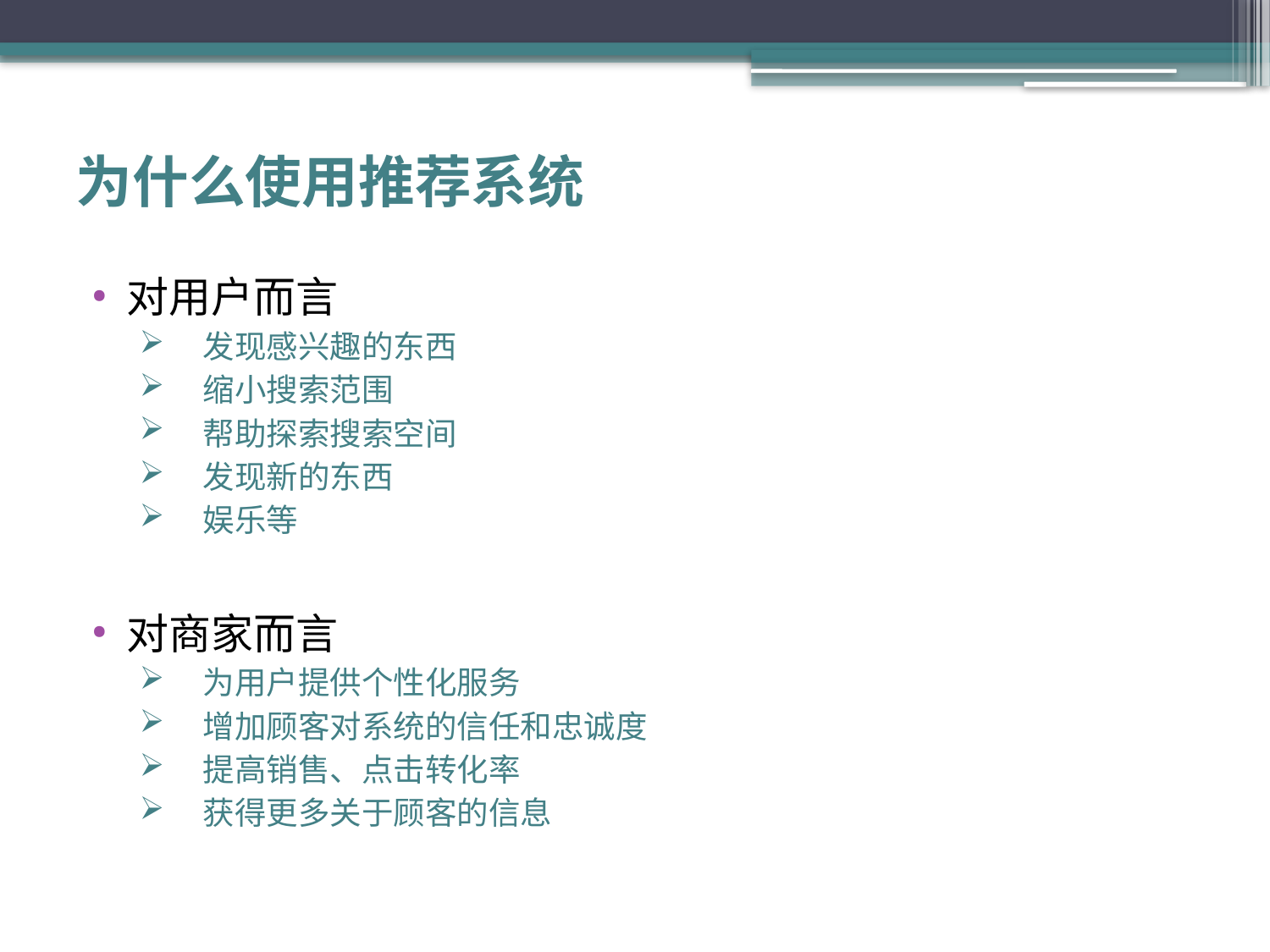

# 为什么使用推荐系统
对用户而言
发现感兴趣的东西
缩小搜索范围
帮助探索搜索空间
发现新的东西
娱乐等

对商家而言
为用户提供个性化服务
增加顾客对系统的信任和忠诚度
提高销售、点击转化率
获得更多关于顾客的信息